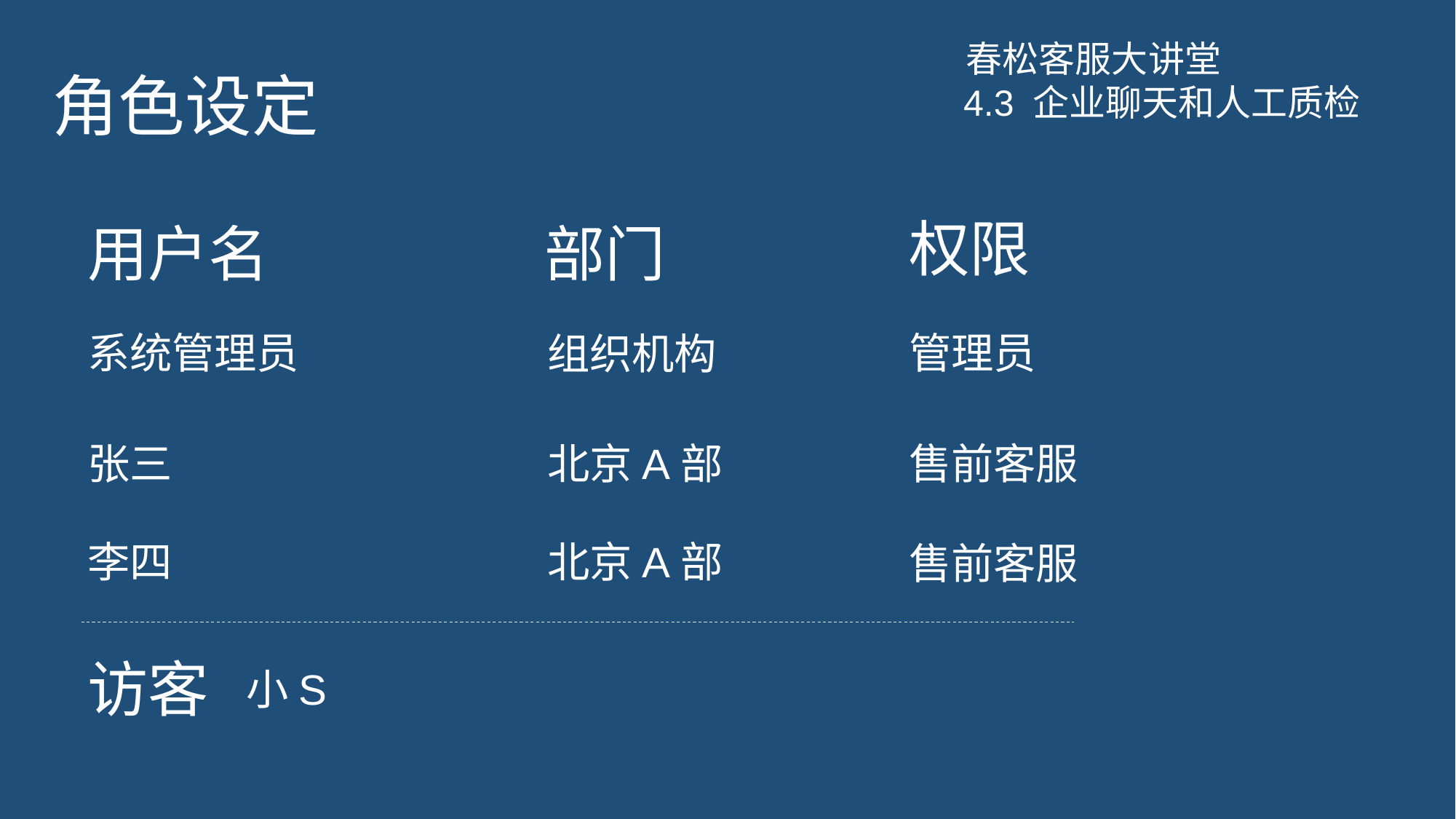

# 角色设定
春松客服大讲堂
4.3 企业聊天和人工质检
权限
部门
用户名
系统管理员
管理员
组织机构
张三
北京A部
售前客服
李四
北京A部
售前客服
访客
小S